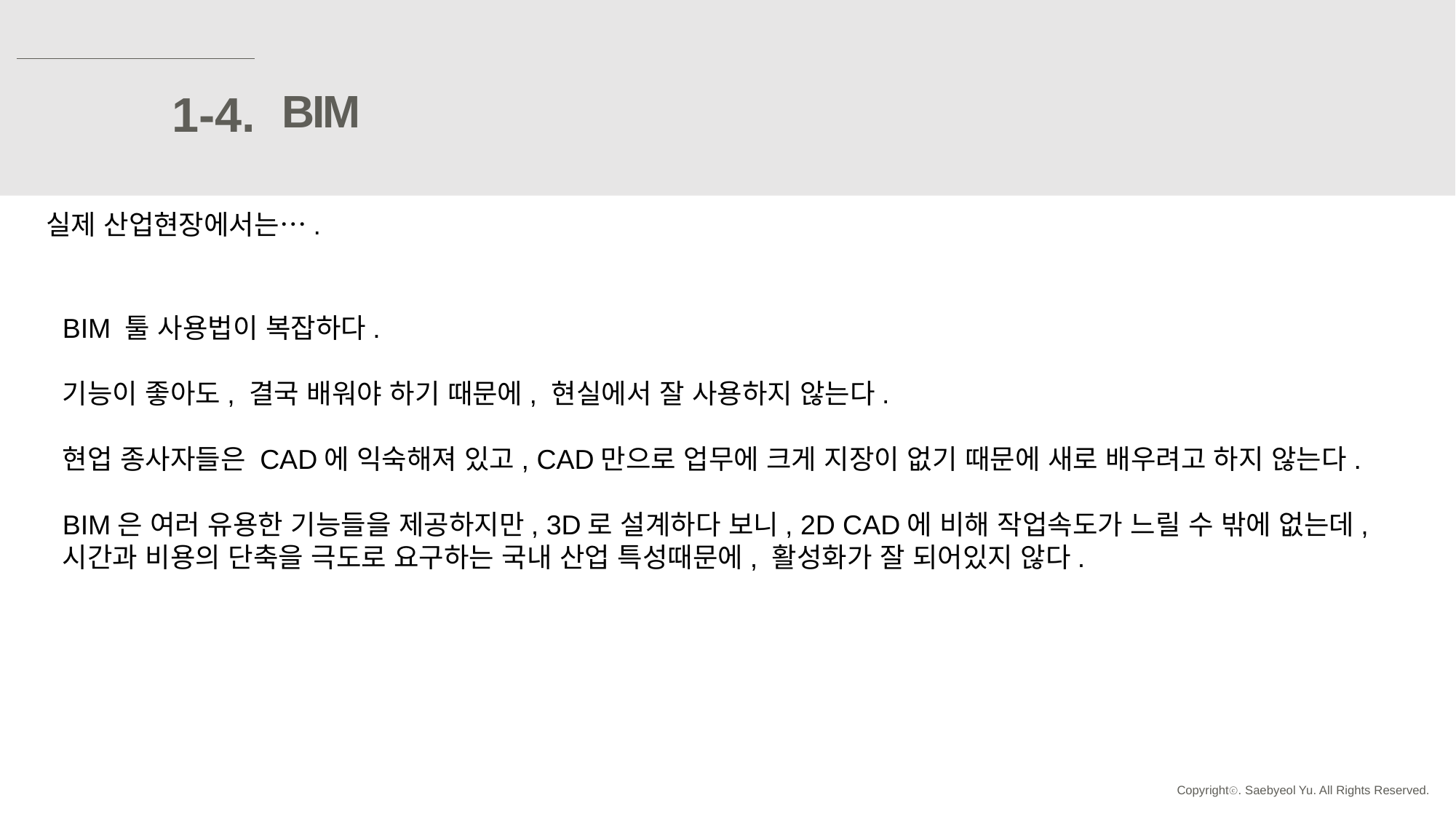

BIM
1-4.
실제 산업현장에서는….

BIM 툴 사용법이 복잡하다.

기능이 좋아도, 결국 배워야 하기 때문에, 현실에서 잘 사용하지 않는다.

현업 종사자들은 CAD에 익숙해져 있고, CAD만으로 업무에 크게 지장이 없기 때문에 새로 배우려고 하지 않는다.

BIM은 여러 유용한 기능들을 제공하지만, 3D로 설계하다 보니, 2D CAD에 비해 작업속도가 느릴 수 밖에 없는데, 시간과 비용의 단축을 극도로 요구하는 국내 산업 특성때문에, 활성화가 잘 되어있지 않다.